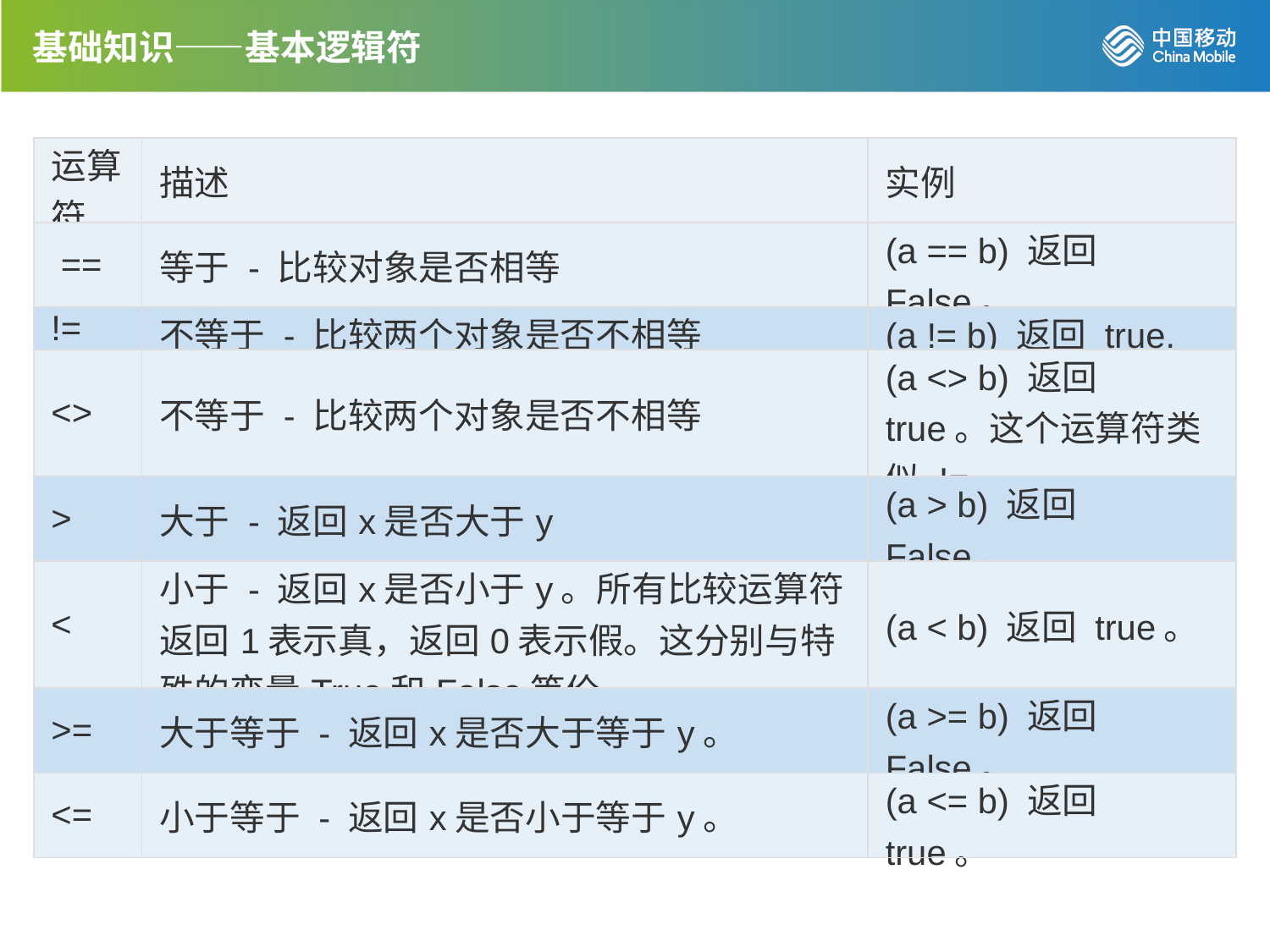

基础知识——基本逻辑符
| 运算符 | 描述 | 实例 |
| --- | --- | --- |
| == | 等于 - 比较对象是否相等 | (a == b) 返回 False。 |
| != | 不等于 - 比较两个对象是否不相等 | (a != b) 返回 true. |
| <> | 不等于 - 比较两个对象是否不相等 | (a <> b) 返回 true。这个运算符类似 != 。 |
| > | 大于 - 返回x是否大于y | (a > b) 返回 False。 |
| < | 小于 - 返回x是否小于y。所有比较运算符返回1表示真，返回0表示假。这分别与特殊的变量True和False等价。 | (a < b) 返回 true。 |
| >= | 大于等于 - 返回x是否大于等于y。 | (a >= b) 返回 False。 |
| <= | 小于等于 - 返回x是否小于等于y。 | (a <= b) 返回 true。 |